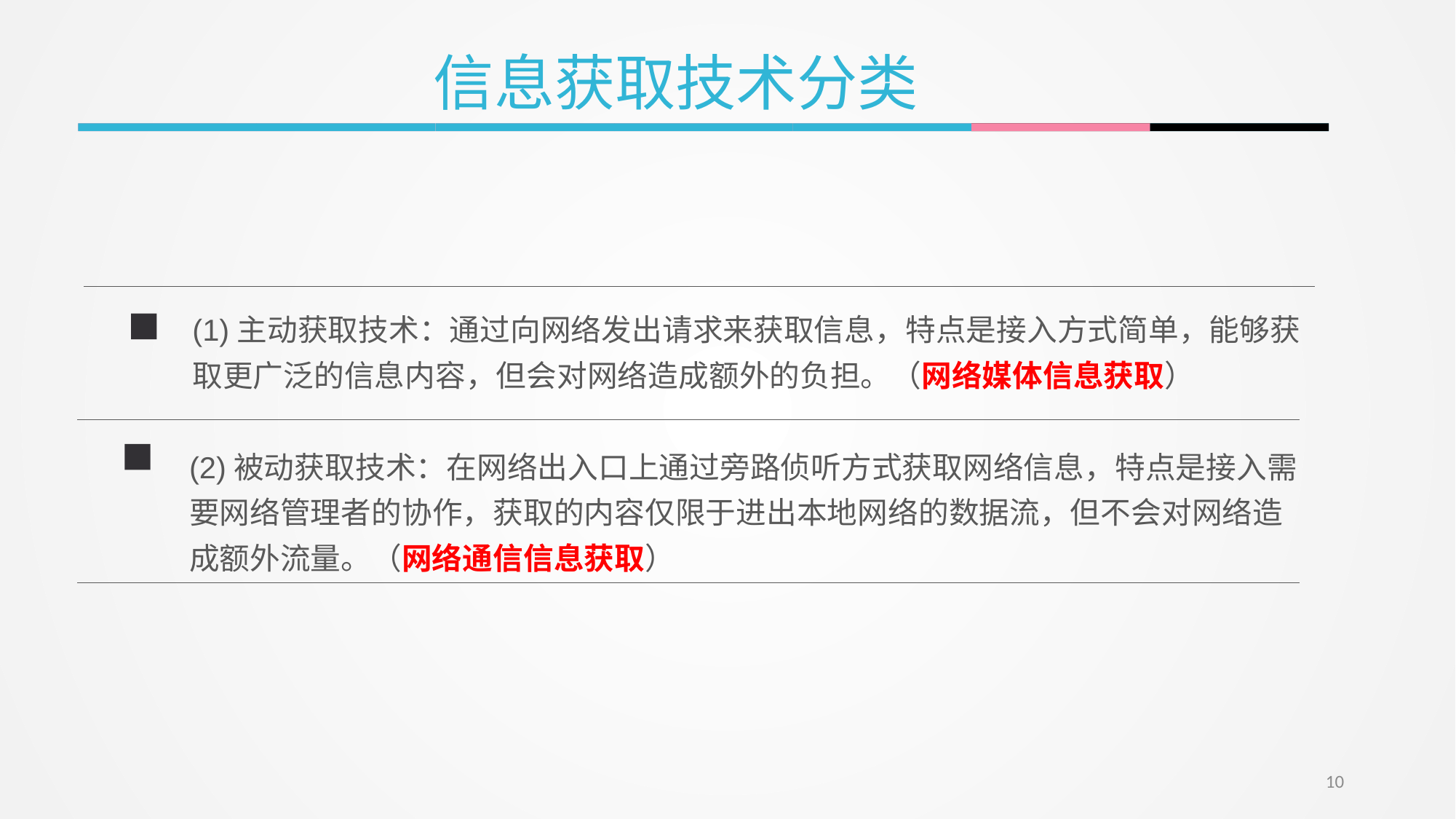

信息获取技术分类

(1)主动获取技术：通过向网络发出请求来获取信息，特点是接入方式简单，能够获取更广泛的信息内容，但会对网络造成额外的负担。（网络媒体信息获取）

(2)被动获取技术：在网络出入口上通过旁路侦听方式获取网络信息，特点是接入需要网络管理者的协作，获取的内容仅限于进出本地网络的数据流，但不会对网络造成额外流量。（网络通信信息获取）

10